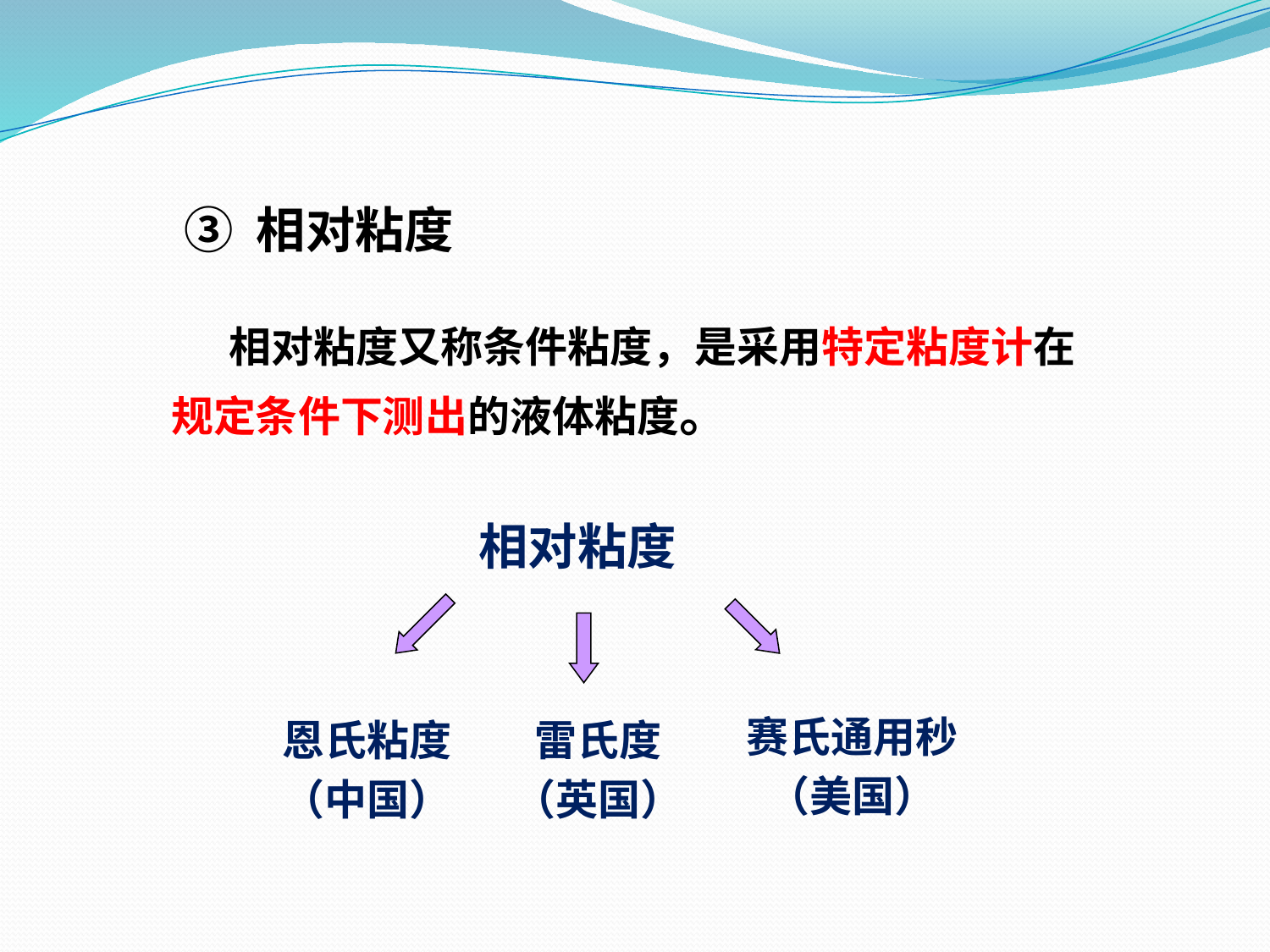

③ 相对粘度
     相对粘度又称条件粘度，是采用特定粘度计在规定条件下测出的液体粘度。
相对粘度

赛氏通用秒
（美国）
恩氏粘度
（中国）
雷氏度
（英国）